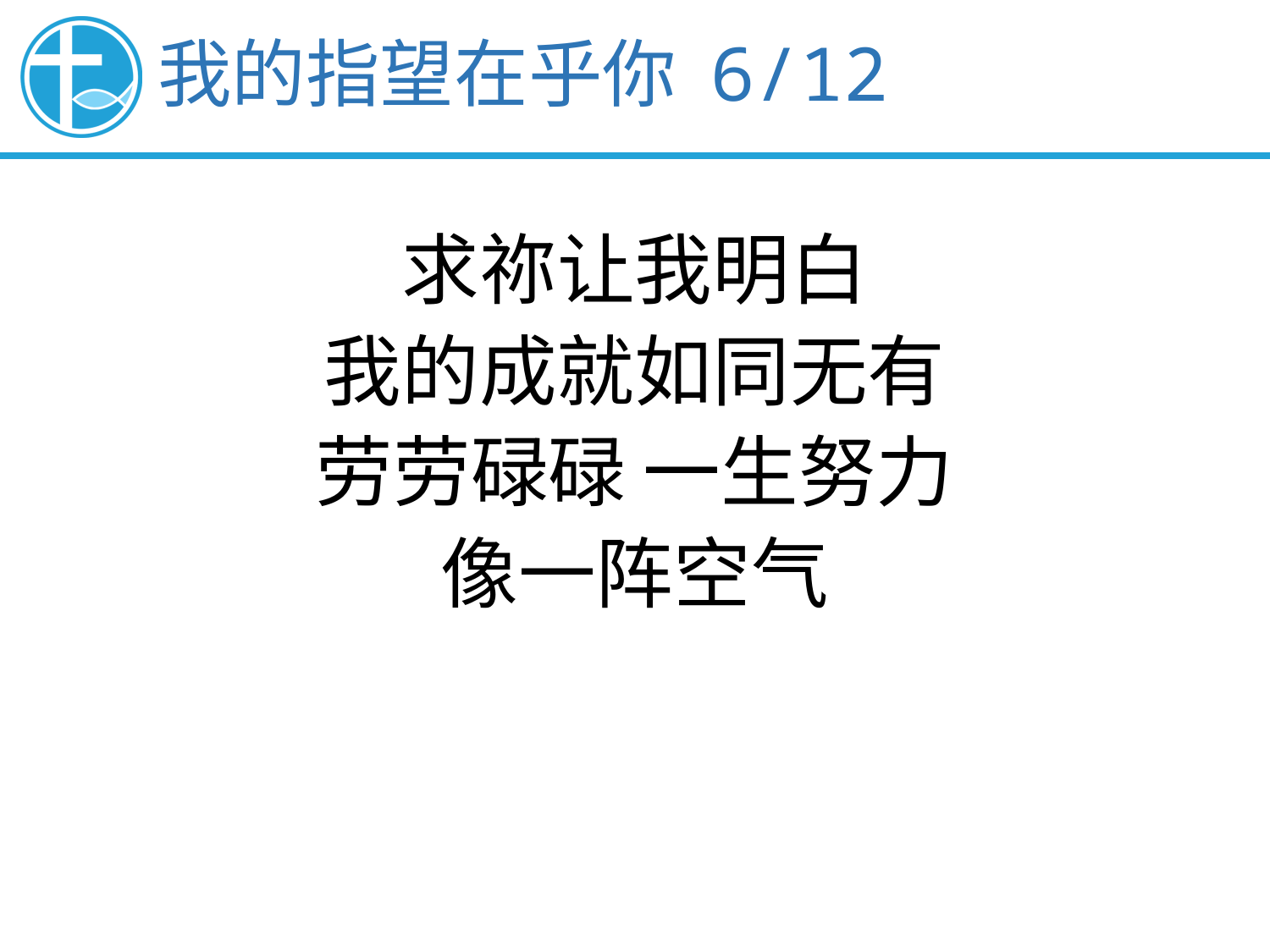

我的指望在乎你 6/12
求祢让我明白
我的成就如同无有
劳劳碌碌 一生努力
像一阵空气